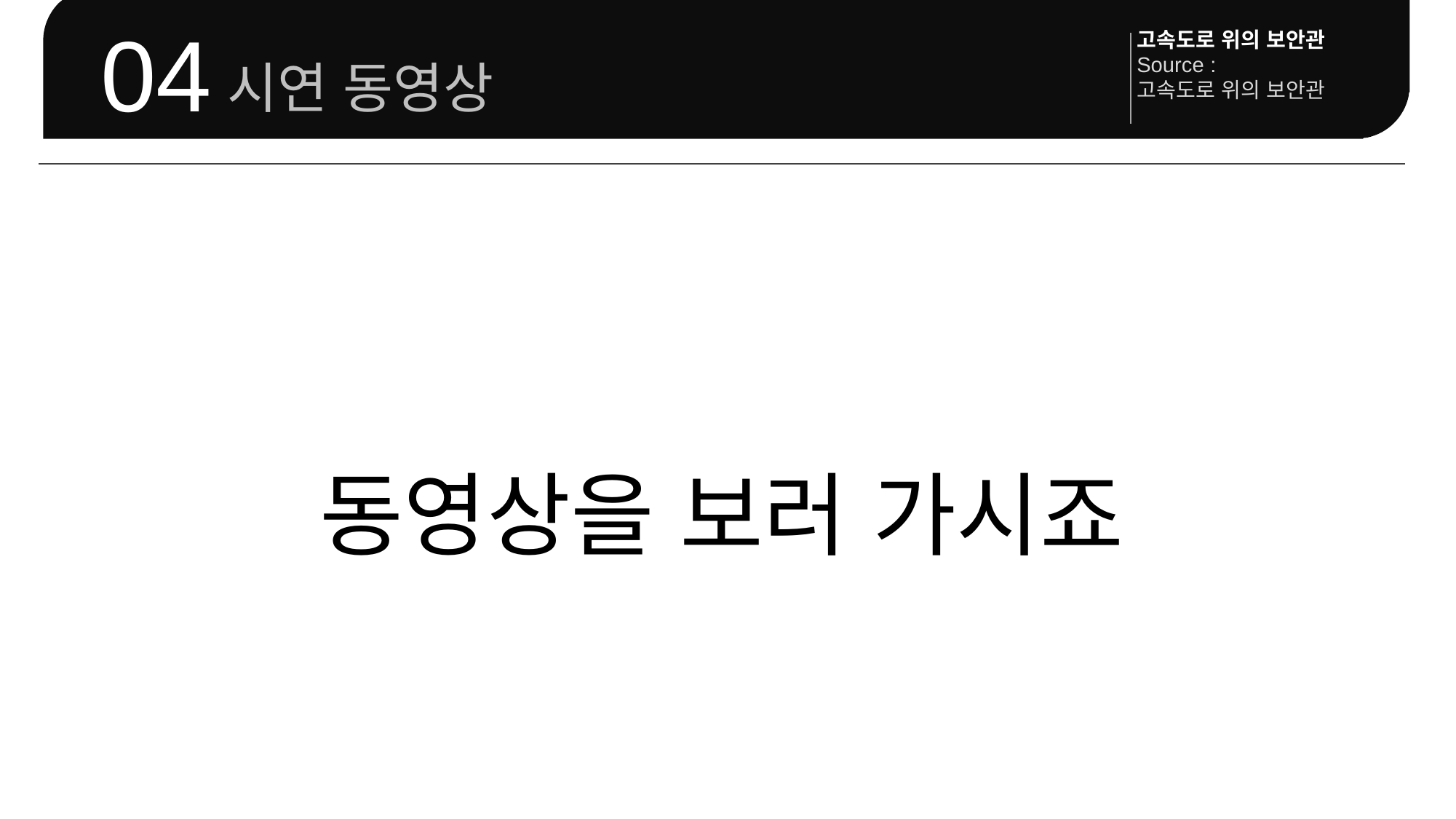

고속도로 위의 보안관
Source :
고속도로 위의 보안관
시연 동영상
04
동영상을 보러 가시죠